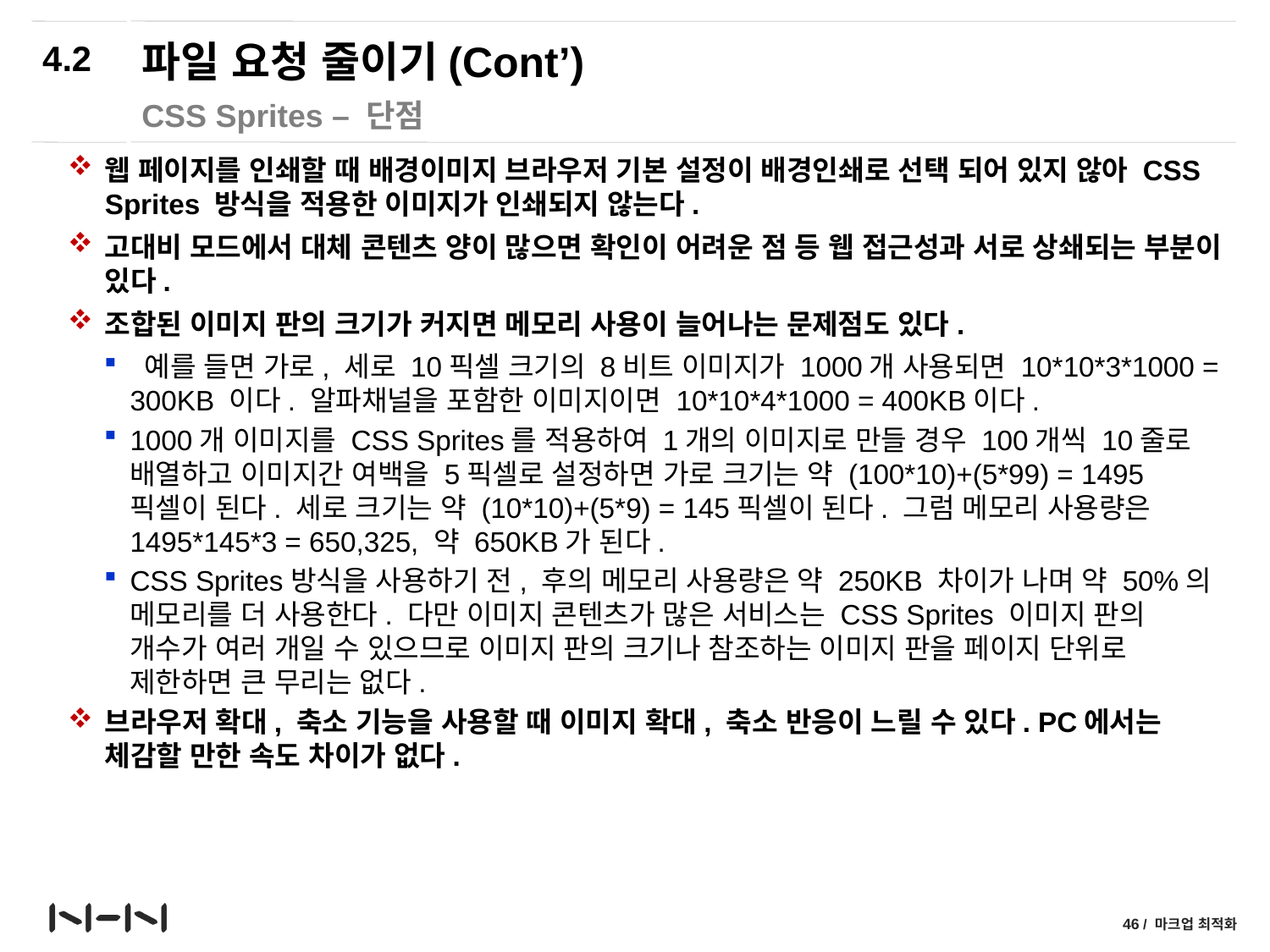

4.2
# 파일 요청 줄이기(Cont’)
CSS Sprites – 단점
웹 페이지를 인쇄할 때 배경이미지 브라우저 기본 설정이 배경인쇄로 선택 되어 있지 않아 CSS Sprites 방식을 적용한 이미지가 인쇄되지 않는다.
고대비 모드에서 대체 콘텐츠 양이 많으면 확인이 어려운 점 등 웹 접근성과 서로 상쇄되는 부분이 있다.
조합된 이미지 판의 크기가 커지면 메모리 사용이 늘어나는 문제점도 있다.
 예를 들면 가로, 세로 10픽셀 크기의 8비트 이미지가 1000개 사용되면 10*10*3*1000 = 300KB 이다. 알파채널을 포함한 이미지이면 10*10*4*1000 = 400KB이다.
1000개 이미지를 CSS Sprites를 적용하여 1개의 이미지로 만들 경우 100개씩 10줄로 배열하고 이미지간 여백을 5픽셀로 설정하면 가로 크기는 약 (100*10)+(5*99) = 1495픽셀이 된다. 세로 크기는 약 (10*10)+(5*9) = 145픽셀이 된다. 그럼 메모리 사용량은 1495*145*3 = 650,325, 약 650KB가 된다.
CSS Sprites방식을 사용하기 전, 후의 메모리 사용량은 약 250KB 차이가 나며 약 50%의 메모리를 더 사용한다. 다만 이미지 콘텐츠가 많은 서비스는 CSS Sprites 이미지 판의 개수가 여러 개일 수 있으므로 이미지 판의 크기나 참조하는 이미지 판을 페이지 단위로 제한하면 큰 무리는 없다.
브라우저 확대, 축소 기능을 사용할 때 이미지 확대, 축소 반응이 느릴 수 있다. PC에서는 체감할 만한 속도 차이가 없다.